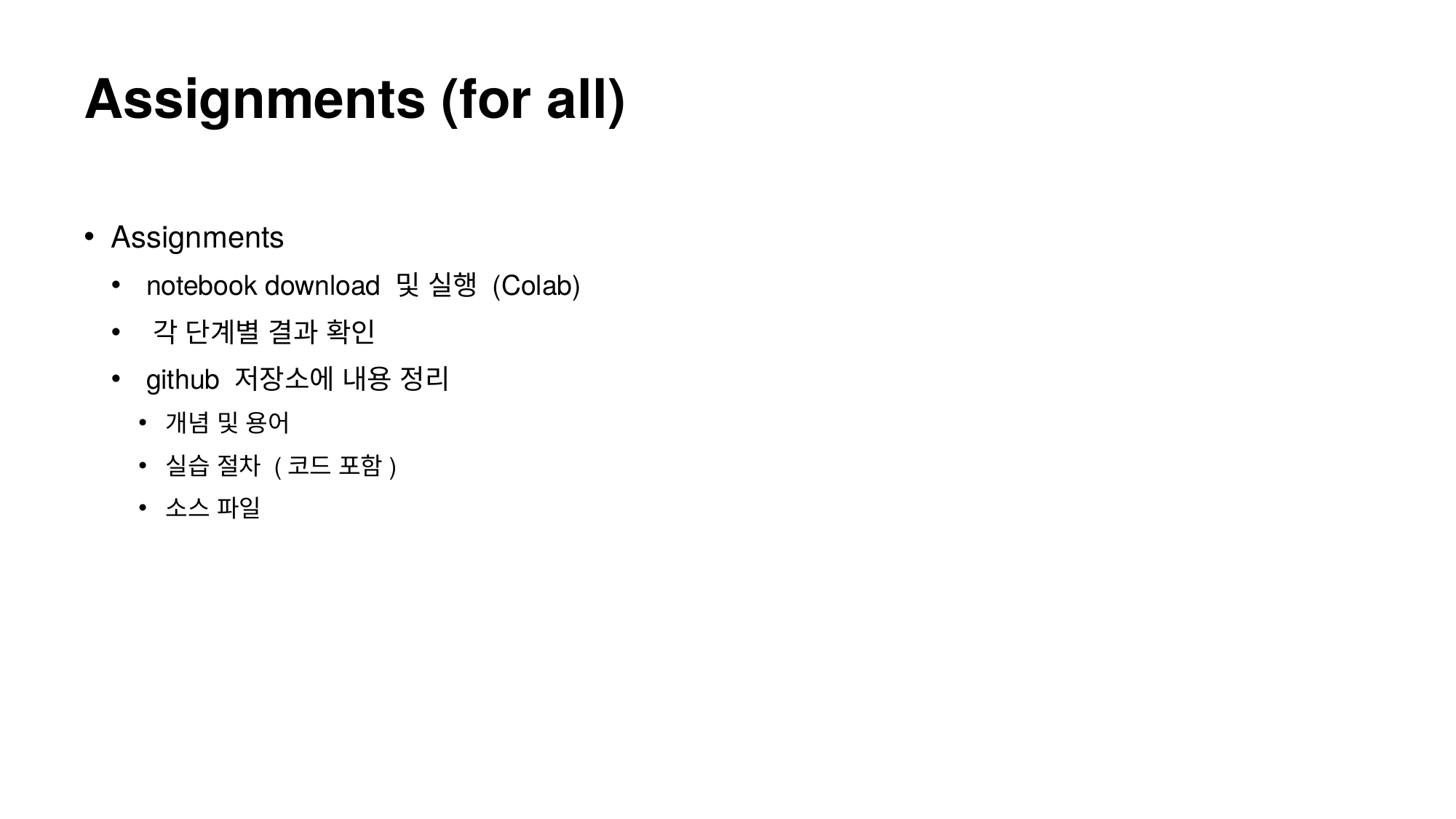

# Assignments (for all)
Assignments
 notebook download 및 실행 (Colab)
 각 단계별 결과 확인
 github 저장소에 내용 정리
개념 및 용어
실습 절차 (코드 포함)
소스 파일